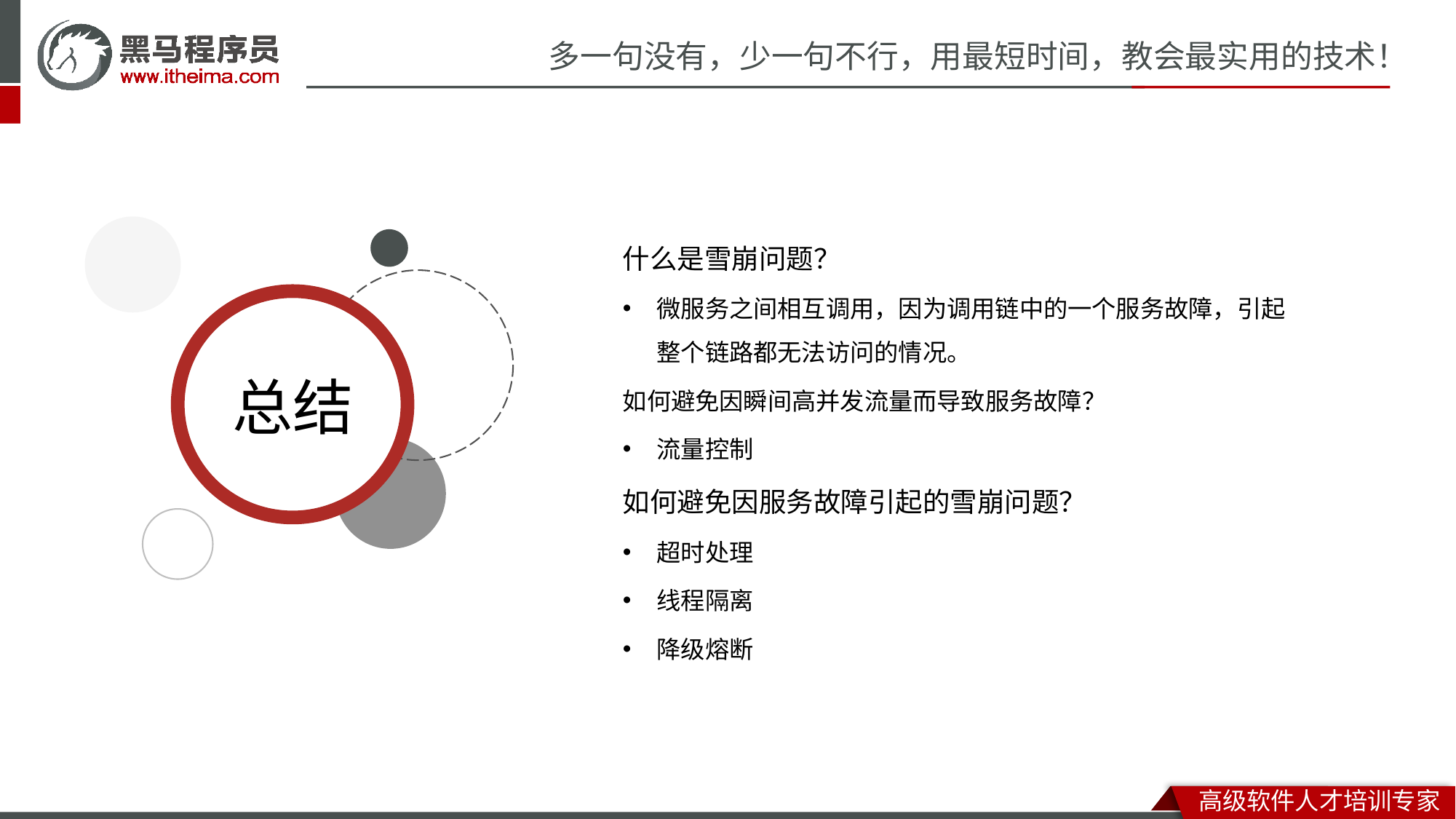

什么是雪崩问题？
微服务之间相互调用，因为调用链中的一个服务故障，引起整个链路都无法访问的情况。
如何避免因瞬间高并发流量而导致服务故障？
流量控制
如何避免因服务故障引起的雪崩问题？
超时处理
线程隔离
降级熔断